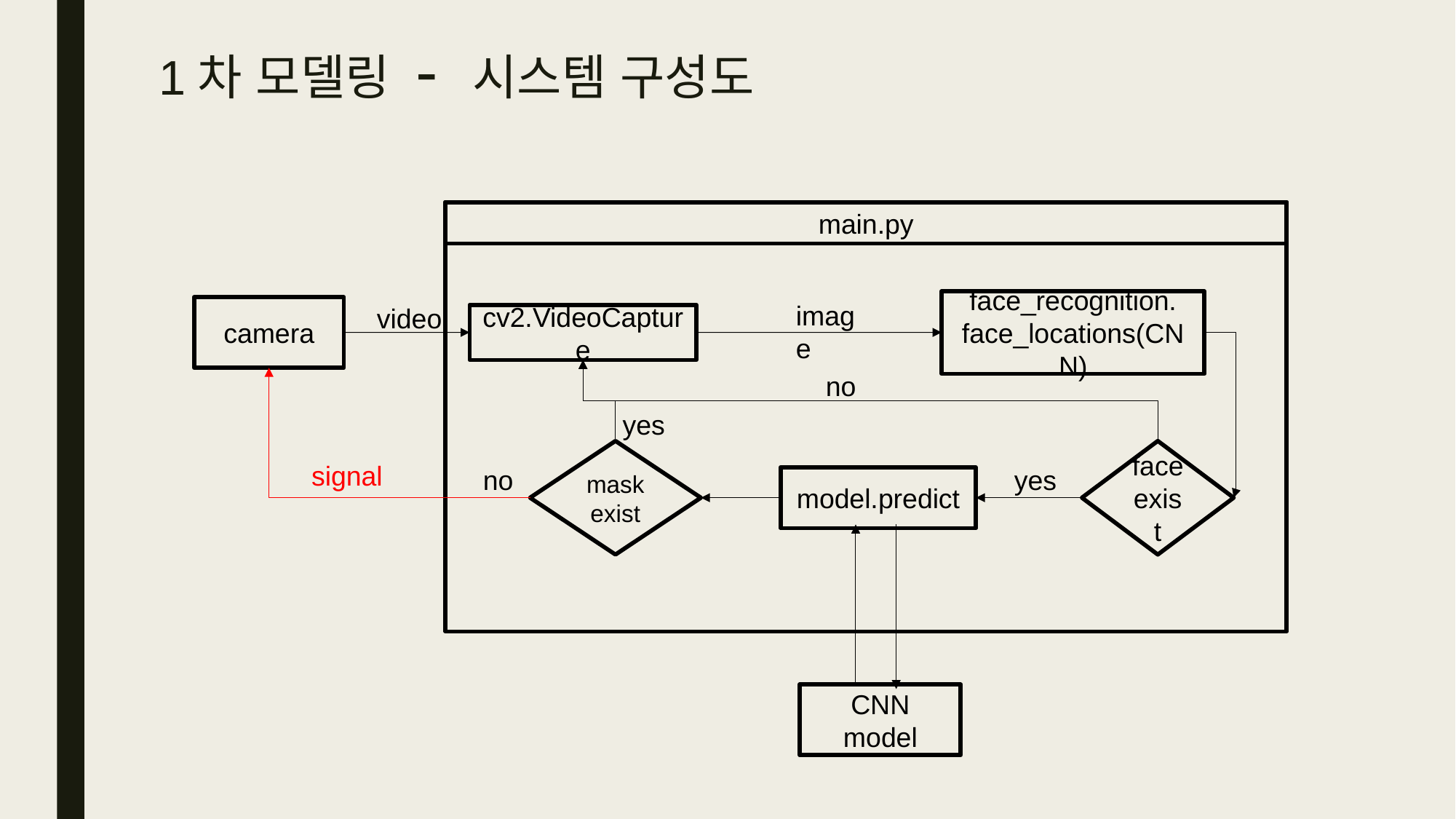

# 1차 모델링 - 시스템 구성도

main.py
face_recognition.
face_locations(CNN)
image
video
camera
cv2.VideoCapture
no
yes
mask exist
face exist
signal
no
yes
model.predict
CNN model